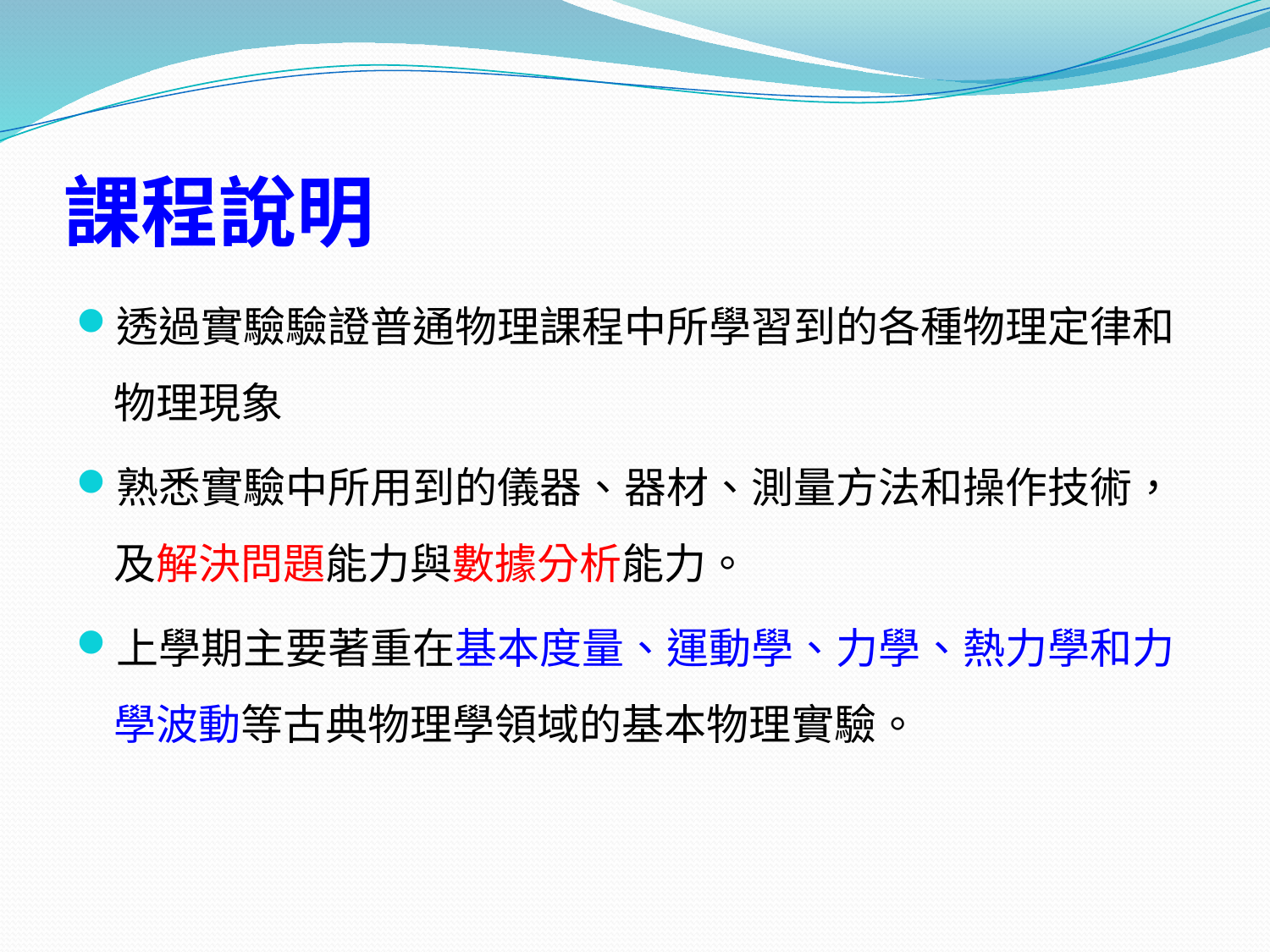

# 課程說明
透過實驗驗證普通物理課程中所學習到的各種物理定律和物理現象
熟悉實驗中所用到的儀器、器材、測量方法和操作技術，及解決問題能力與數據分析能力。
上學期主要著重在基本度量、運動學、力學、熱力學和力學波動等古典物理學領域的基本物理實驗。